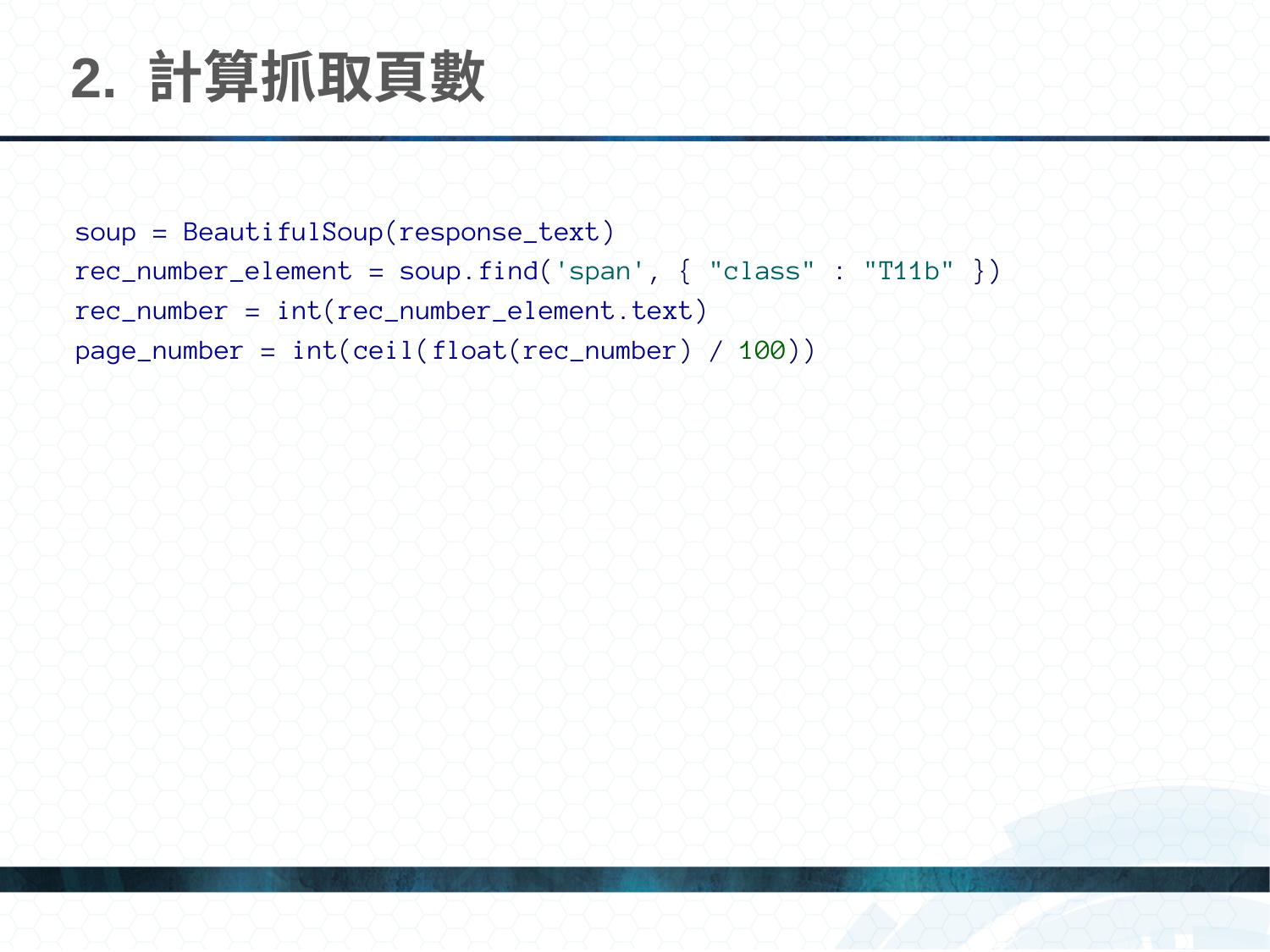

# 2. 計算抓取頁數
soup = BeautifulSoup(response_text)
rec_number_element = soup.find('span', { "class" : "T11b" })
rec_number = int(rec_number_element.text)
page_number = int(ceil(float(rec_number) / 100))